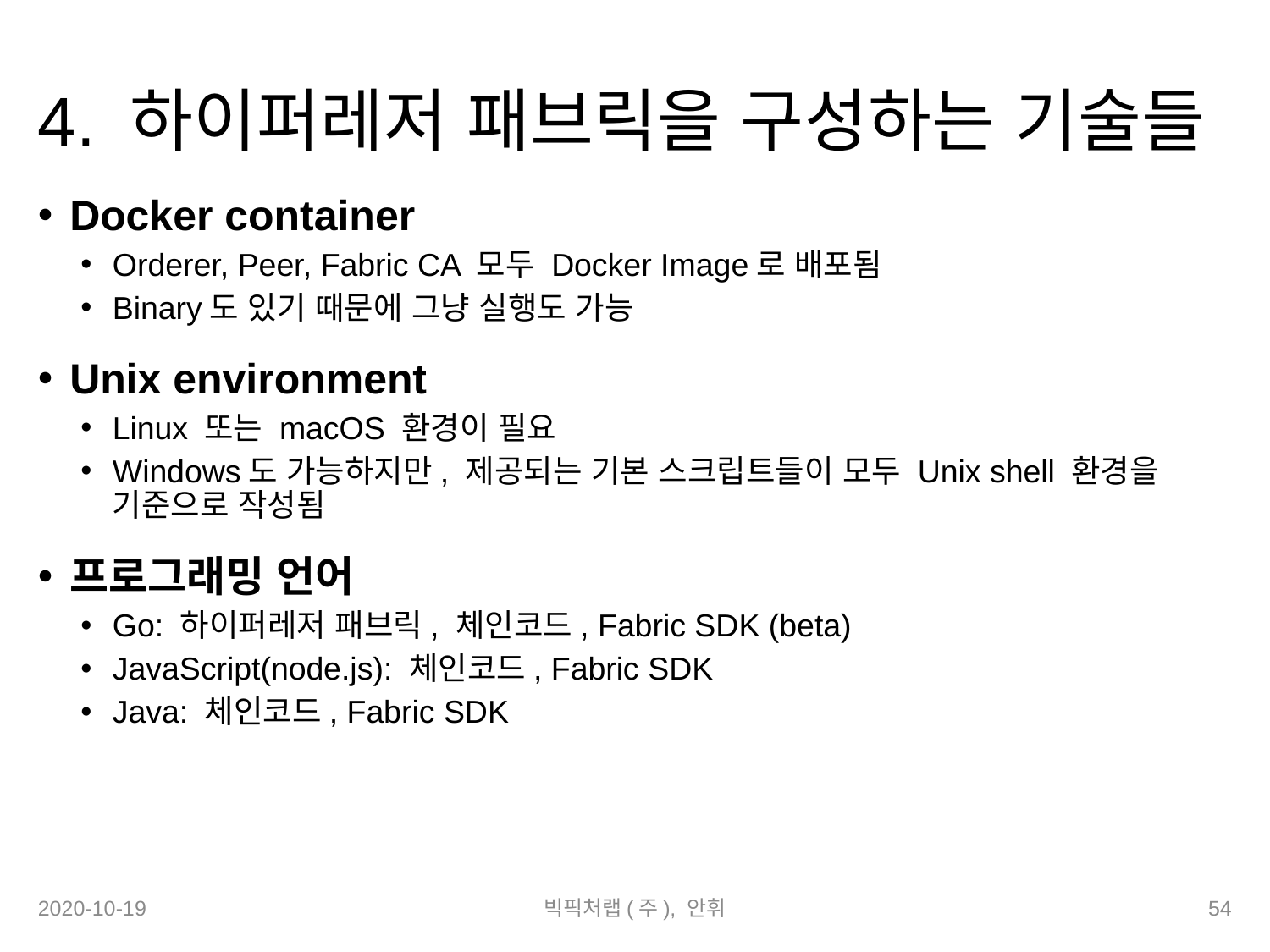

# 4. 하이퍼레저 패브릭을 구성하는 기술들
Docker container
Orderer, Peer, Fabric CA 모두 Docker Image로 배포됨
Binary도 있기 때문에 그냥 실행도 가능
Unix environment
Linux 또는 macOS 환경이 필요
Windows도 가능하지만, 제공되는 기본 스크립트들이 모두 Unix shell 환경을 기준으로 작성됨
프로그래밍 언어
Go: 하이퍼레저 패브릭, 체인코드, Fabric SDK (beta)
JavaScript(node.js): 체인코드, Fabric SDK
Java: 체인코드, Fabric SDK
54
2020-10-19
빅픽처랩(주), 안휘